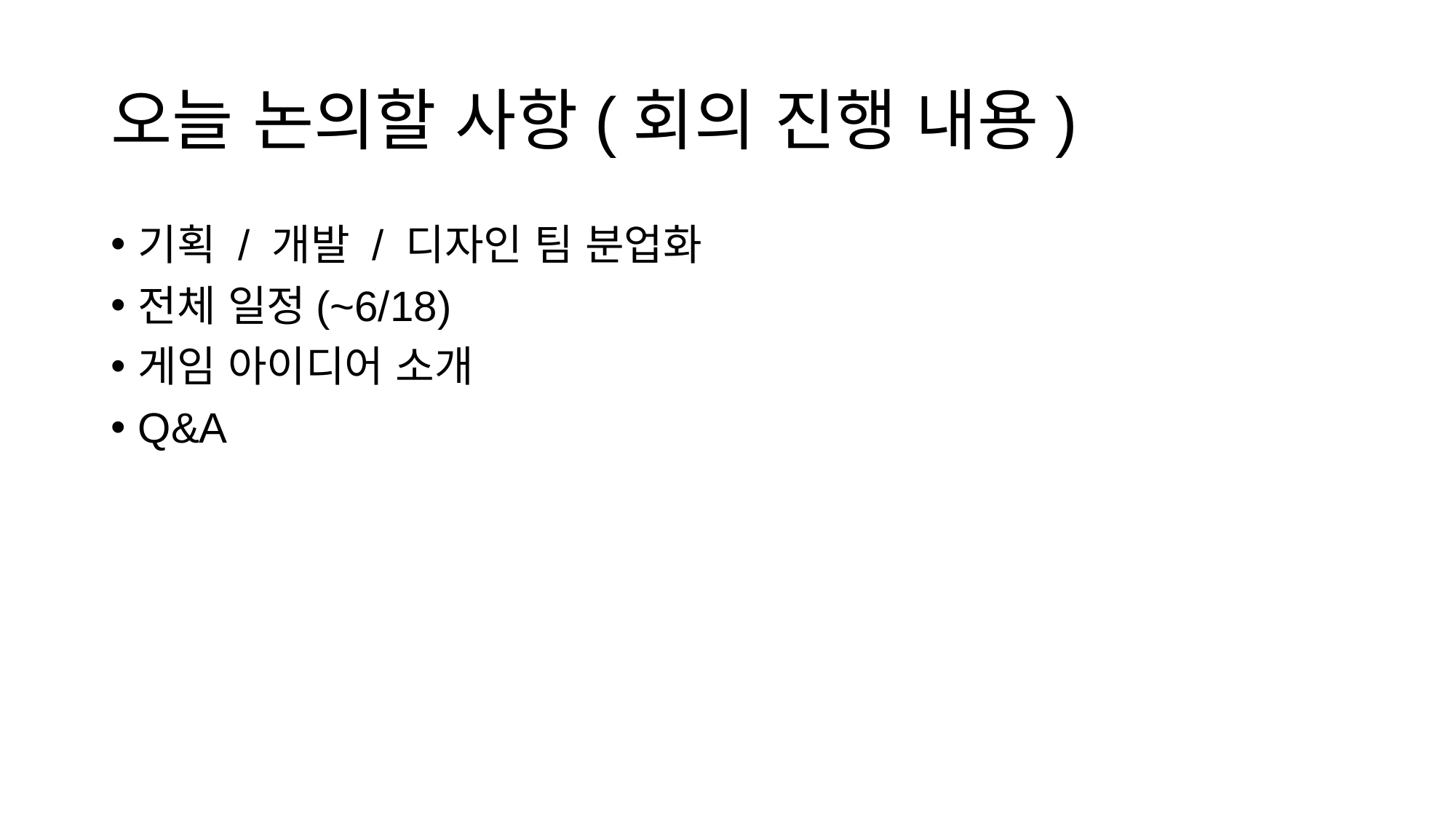

# 오늘 논의할 사항(회의 진행 내용)
기획 / 개발 / 디자인 팀 분업화
전체 일정(~6/18)
게임 아이디어 소개
Q&A